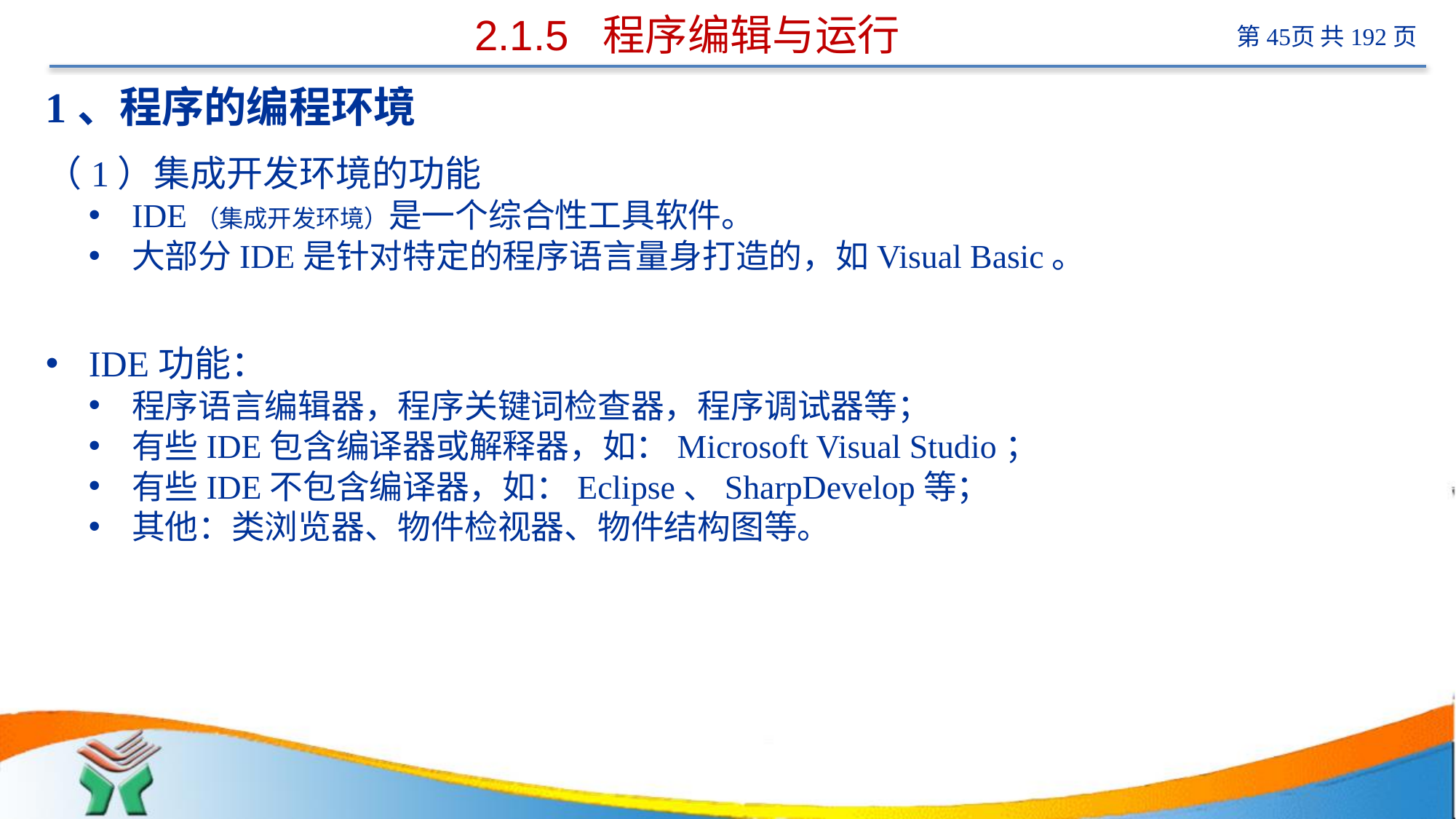

# 2.1.5  程序编辑与运行
1、程序的编程环境

（1）集成开发环境的功能
IDE（集成开发环境）是一个综合性工具软件。
大部分IDE是针对特定的程序语言量身打造的，如Visual Basic。

IDE功能：
程序语言编辑器，程序关键词检查器，程序调试器等；
有些IDE包含编译器或解释器，如：Microsoft Visual Studio；
有些IDE不包含编译器，如：Eclipse、SharpDevelop等；
其他：类浏览器、物件检视器、物件结构图等。